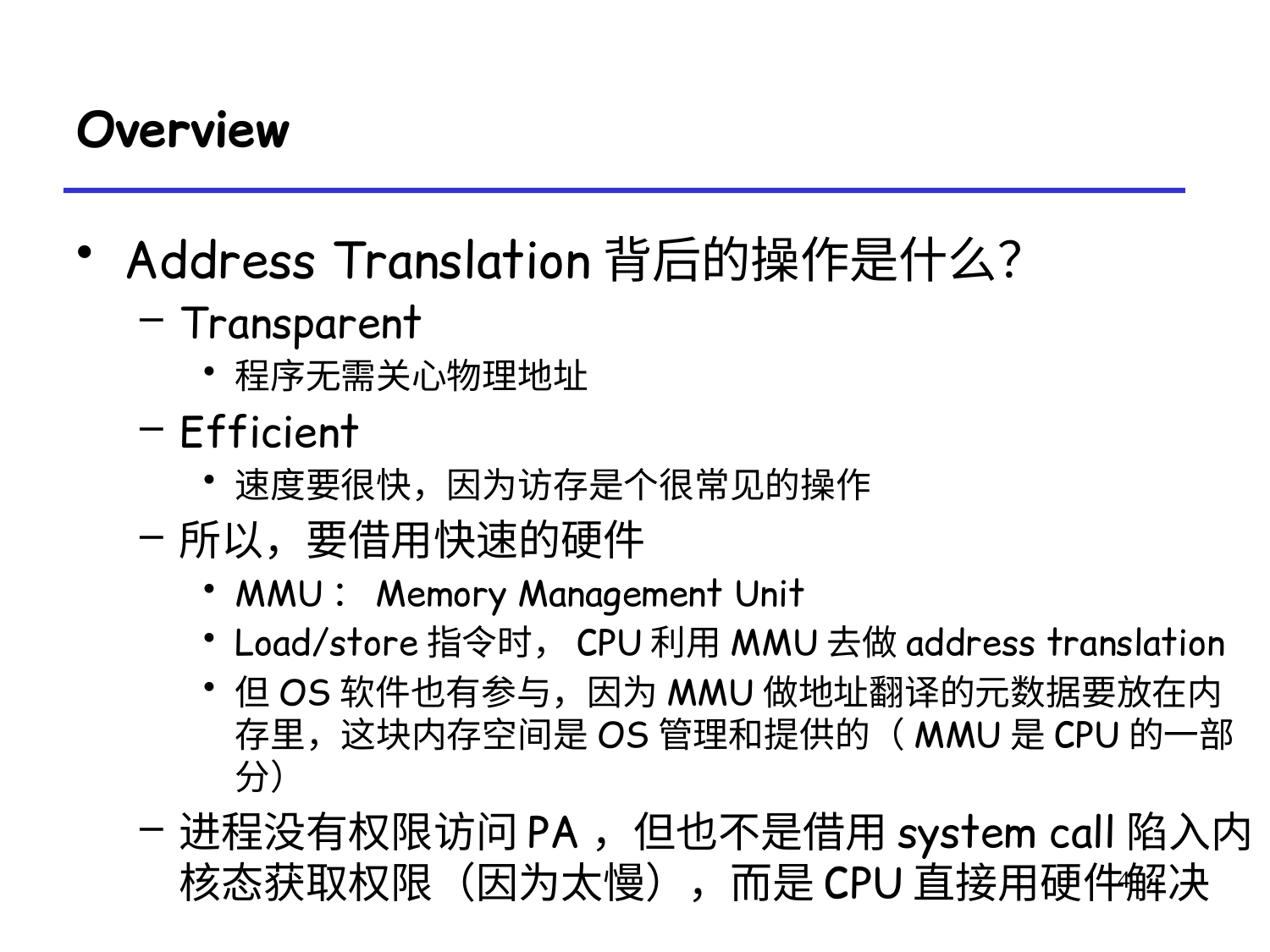

# Overview
Address Translation背后的操作是什么？
Transparent
程序无需关心物理地址
Efficient
速度要很快，因为访存是个很常见的操作
所以，要借用快速的硬件
MMU：Memory Management Unit
Load/store指令时，CPU利用MMU去做address translation
但OS软件也有参与，因为MMU做地址翻译的元数据要放在内存里，这块内存空间是OS管理和提供的（MMU是CPU的一部分）
进程没有权限访问PA，但也不是借用system call陷入内核态获取权限（因为太慢），而是CPU直接用硬件解决
4